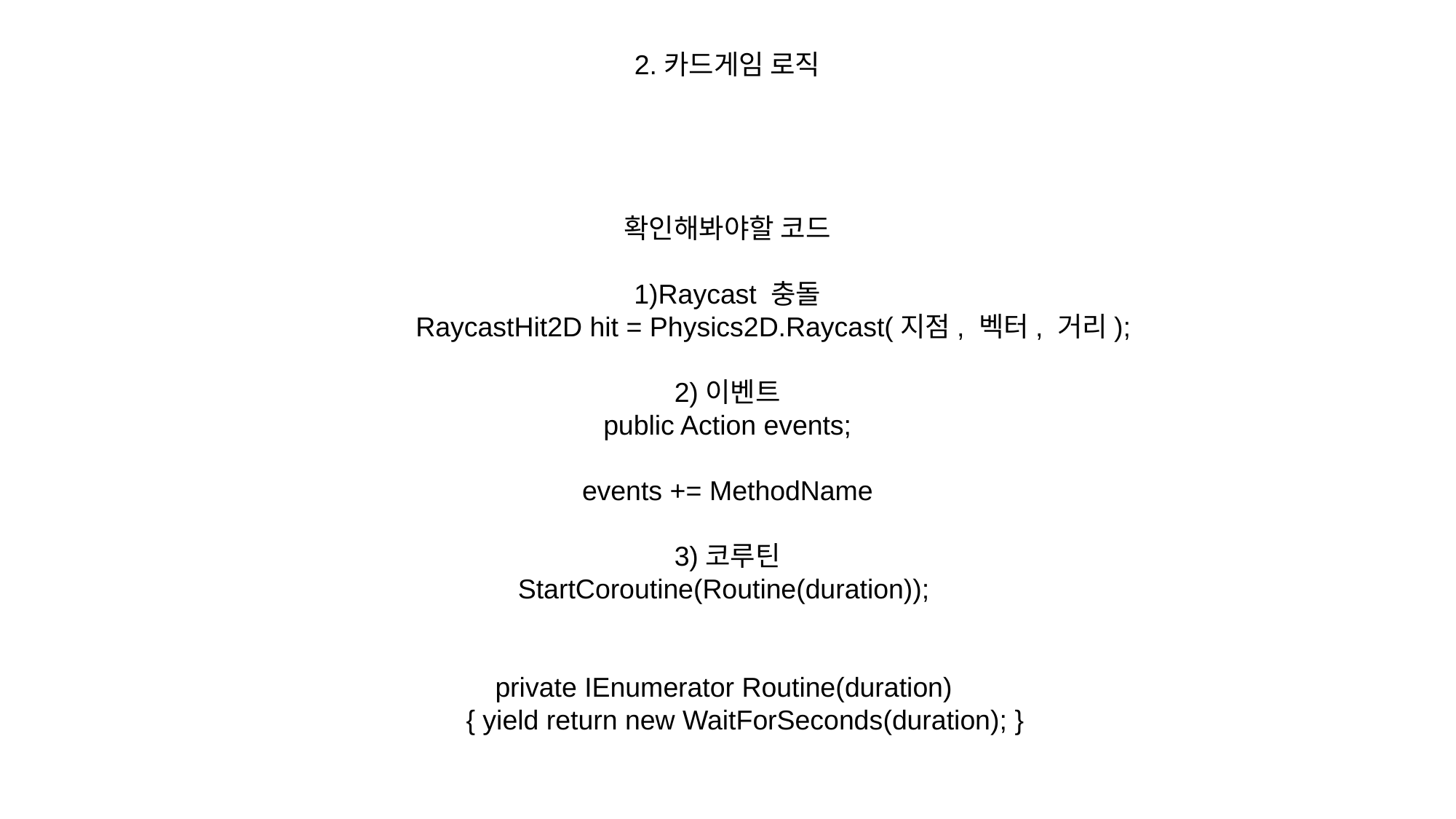

2.카드게임 로직

확인해봐야할 코드

1)Raycast 충돌
            RaycastHit2D hit = Physics2D.Raycast(지점, 벡터, 거리);

2)이벤트
public Action events;

events += MethodName

3)코루틴
StartCoroutine(Routine(duration));
private IEnumerator Routine(duration)
  { yield return new WaitForSeconds(duration); }